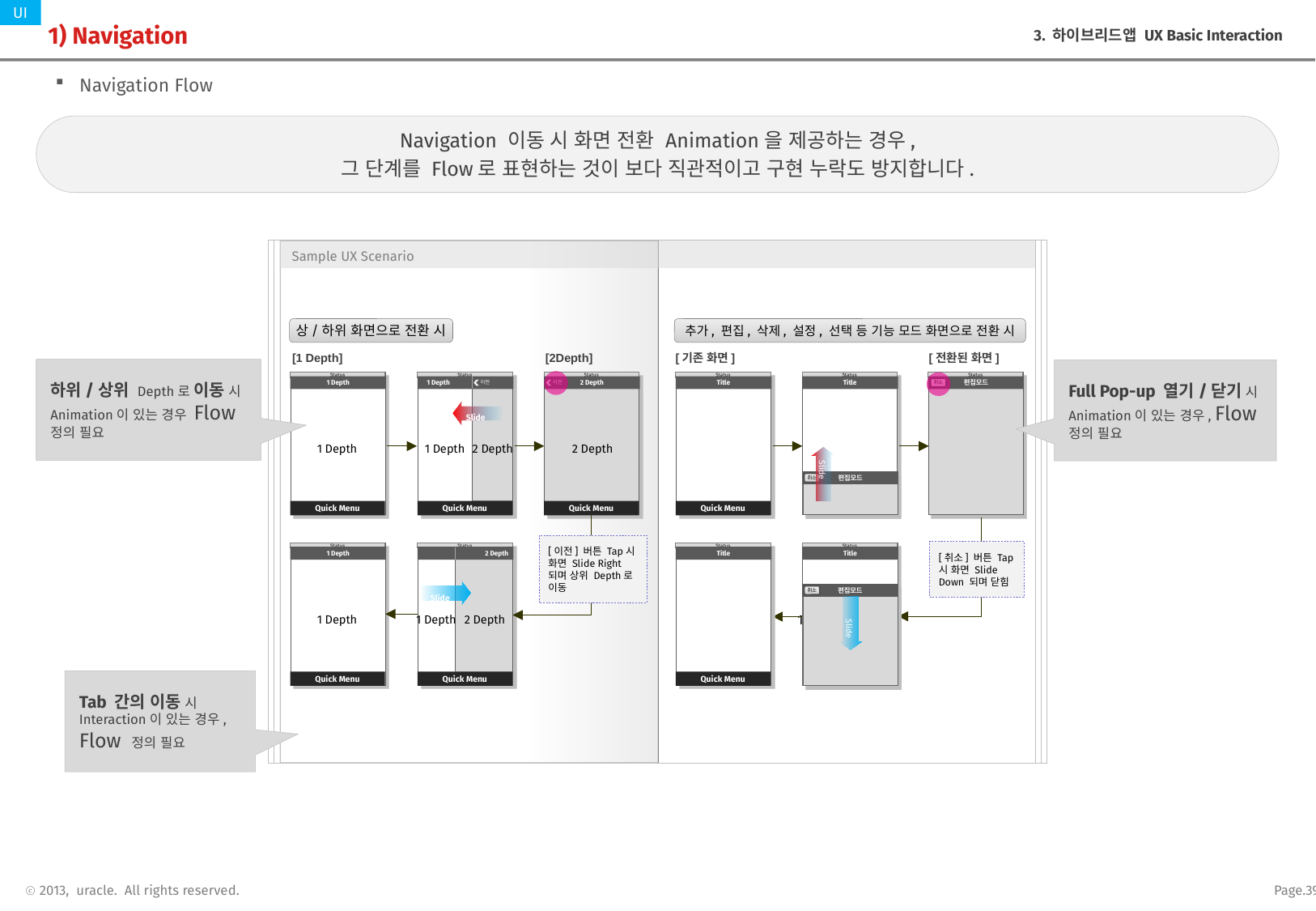

# 1) Navigation
3. 하이브리드앱 UX Basic Interaction
Navigation Flow
Navigation 이동 시 화면 전환 Animation을 제공하는 경우,
그 단계를 Flow로 표현하는 것이 보다 직관적이고 구현 누락도 방지합니다.
상/하위 화면으로 전환 시
추가, 편집, 삭제, 설정, 선택 등 기능 모드 화면으로 전환 시
[1 Depth]
[2Depth]
[기존 화면]
[전환된 화면]
Status
1 Depth

Quick Menu
Status
1 Depth

1 Depth
2 Depth
Quick Menu
Status
2 Depth

Quick Menu
Status
Title

Quick Menu
Status
Status
Title
편집모드
취소

Slide
1 Depth
2 Depth

Slide

편집모드
취소
[이전] 버튼 Tap시 화면 Slide Right되며 상위 Depth로 이동
[취소] 버튼 Tap시 화면 Slide Down 되며 닫힘
Status
1 Depth

Quick Menu
Status
Status
Title

Quick Menu
Status
2 Depth
Title

Slide
편집모드
취소

1 Depth
1 Depth
2 Depth
1 Depth
Slide

Quick Menu
하위/상위 Depth로 이동 시 Animation이 있는 경우 Flow 정의 필요
Full Pop-up 열기/닫기 시 Animation이 있는 경우, Flow 정의 필요

     이전

     이전
Tab 간의 이동 시 Interaction이 있는 경우, Flow 정의 필요